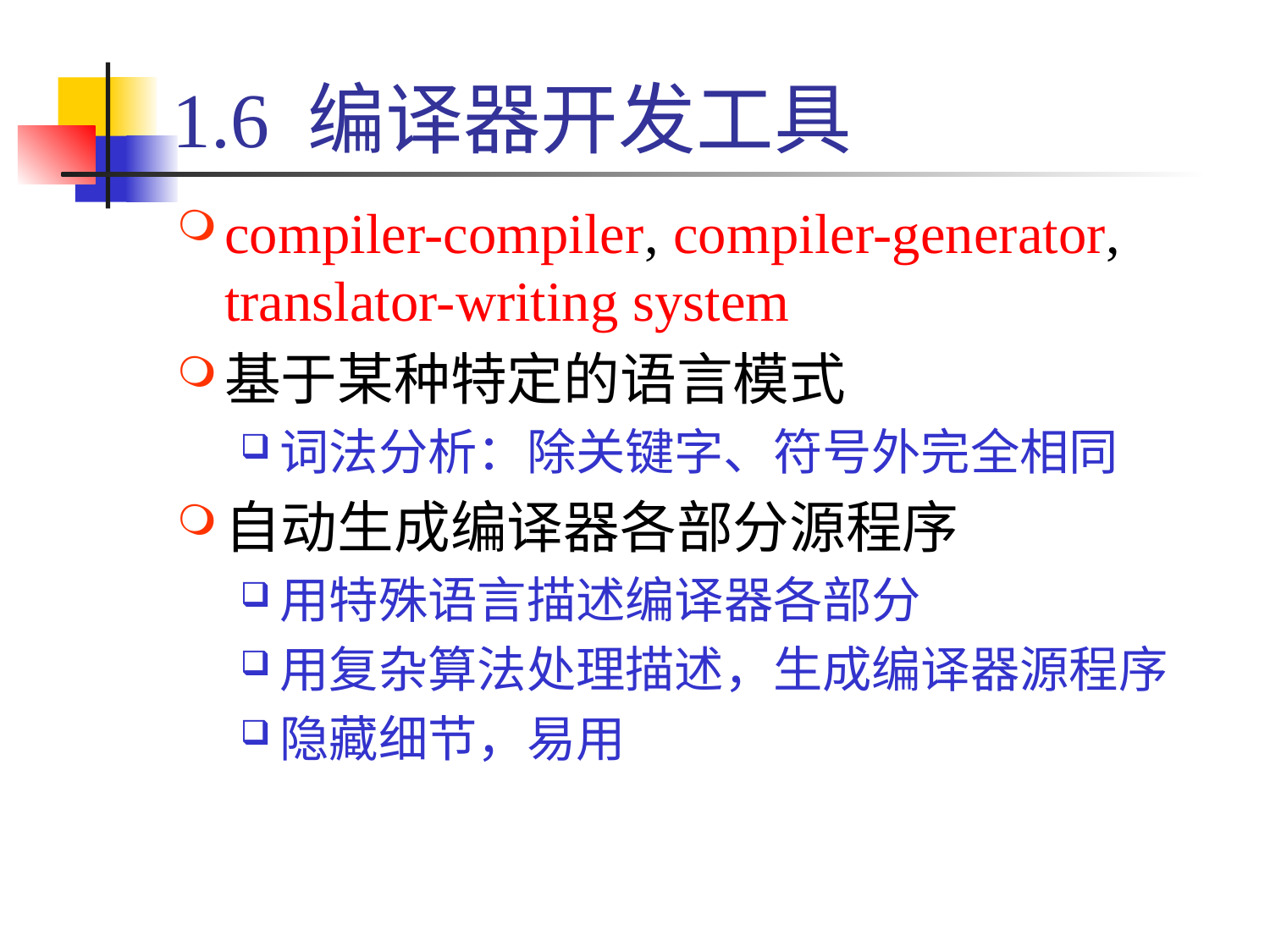

# 1.6 编译器开发工具
compiler-compiler, compiler-generator, translator-writing system
基于某种特定的语言模式
词法分析：除关键字、符号外完全相同
自动生成编译器各部分源程序
用特殊语言描述编译器各部分
用复杂算法处理描述，生成编译器源程序
隐藏细节，易用